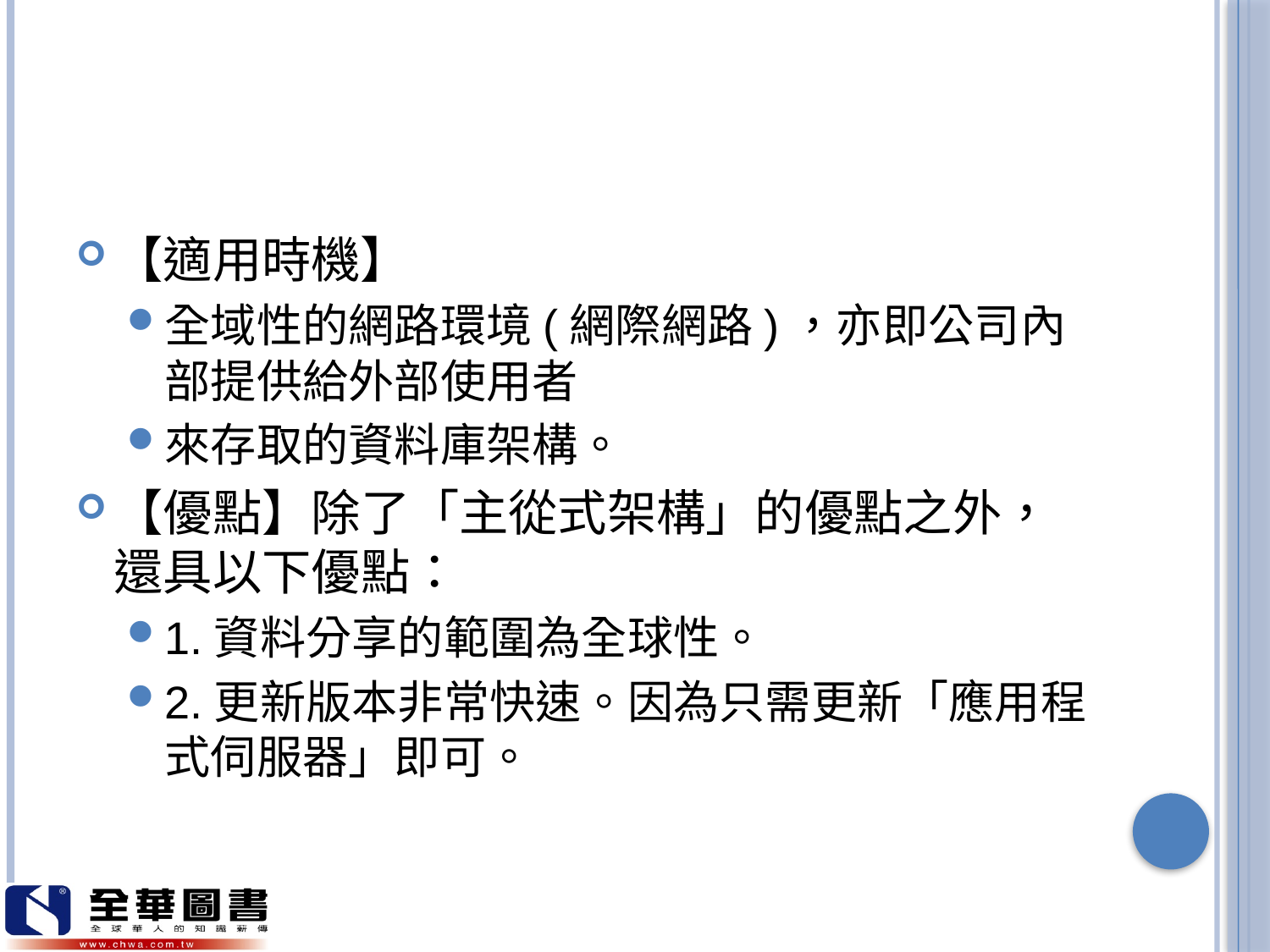

#
【適用時機】
全域性的網路環境(網際網路)，亦即公司內部提供給外部使用者
來存取的資料庫架構。
【優點】除了「主從式架構」的優點之外，還具以下優點：
1.資料分享的範圍為全球性。
2.更新版本非常快速。因為只需更新「應用程式伺服器」即可。